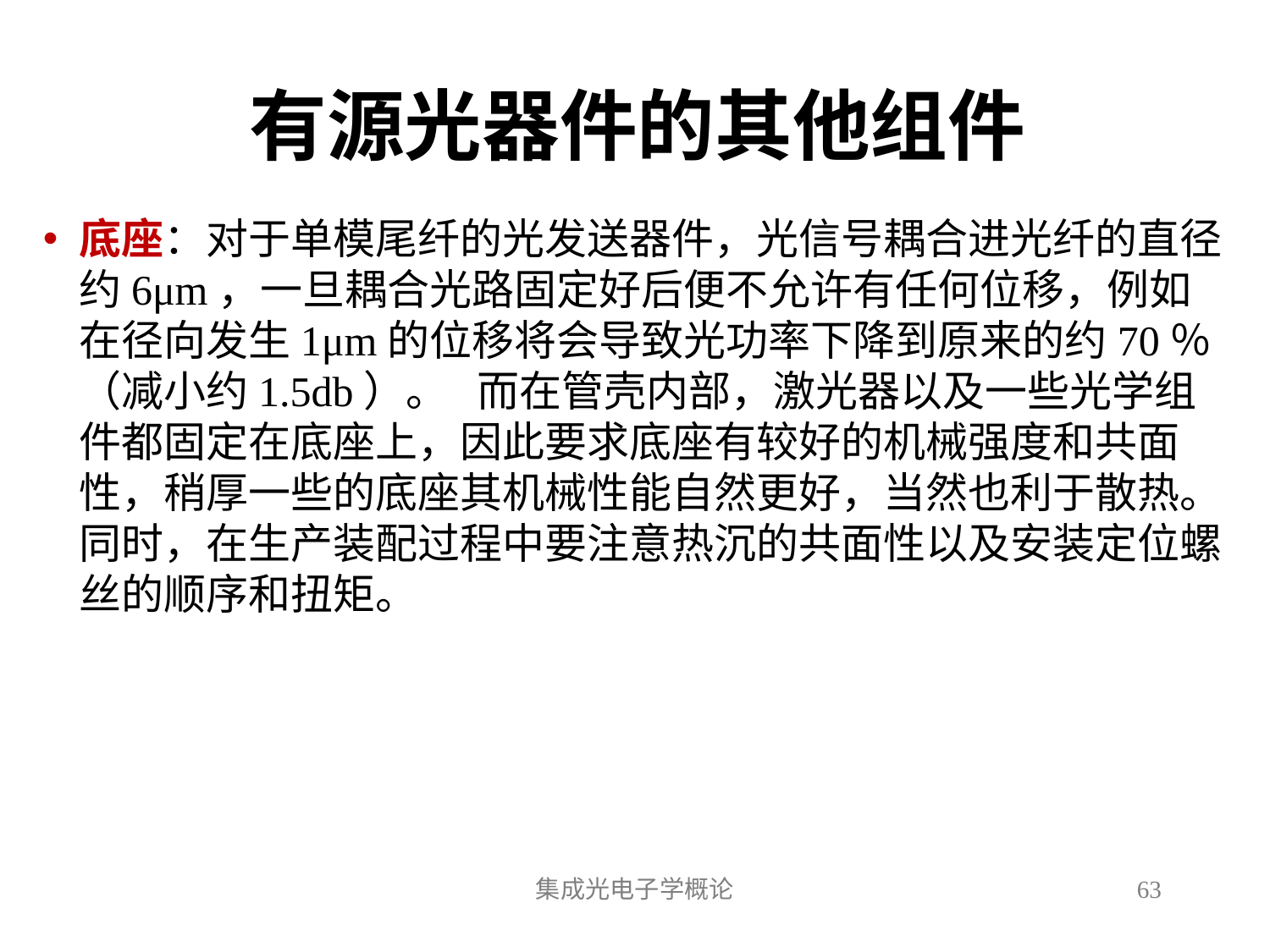

# 有源光器件的其他组件
底座：对于单模尾纤的光发送器件，光信号耦合进光纤的直径约6μm，一旦耦合光路固定好后便不允许有任何位移，例如在径向发生1μm的位移将会导致光功率下降到原来的约70％（减小约1.5db）。   而在管壳内部，激光器以及一些光学组件都固定在底座上，因此要求底座有较好的机械强度和共面性，稍厚一些的底座其机械性能自然更好，当然也利于散热。同时，在生产装配过程中要注意热沉的共面性以及安装定位螺丝的顺序和扭矩。
集成光电子学概论
63